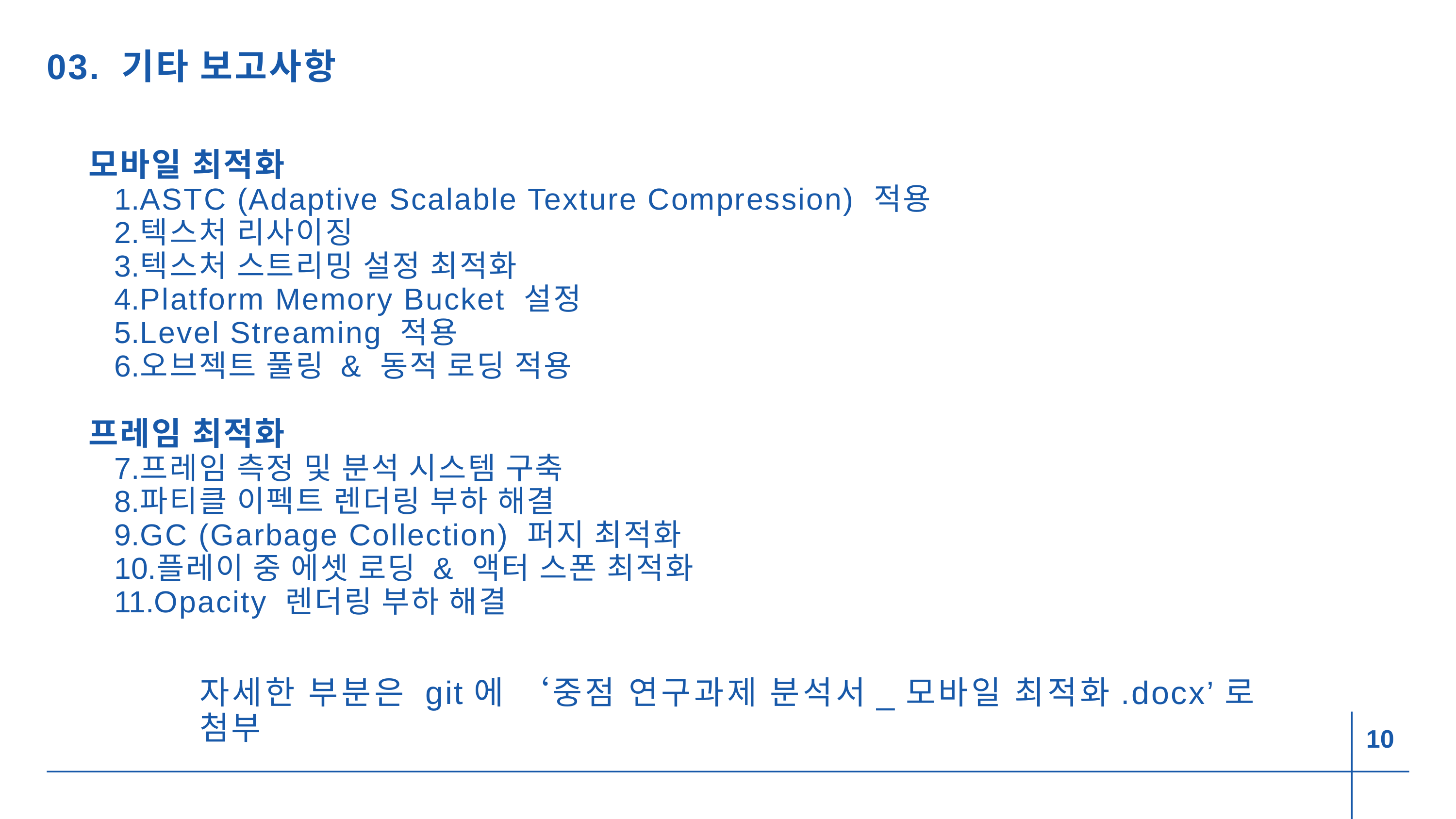

03. 기타 보고사항
모바일 최적화
ASTC (Adaptive Scalable Texture Compression) 적용
텍스처 리사이징
텍스처 스트리밍 설정 최적화
Platform Memory Bucket 설정
Level Streaming 적용
오브젝트 풀링 & 동적 로딩 적용

프레임 최적화
프레임 측정 및 분석 시스템 구축
파티클 이펙트 렌더링 부하 해결
GC (Garbage Collection) 퍼지 최적화
플레이 중 에셋 로딩 & 액터 스폰 최적화
Opacity 렌더링 부하 해결

자세한 부분은 git에 ‘중점 연구과제 분석서_모바일 최적화.docx’로 첨부

10